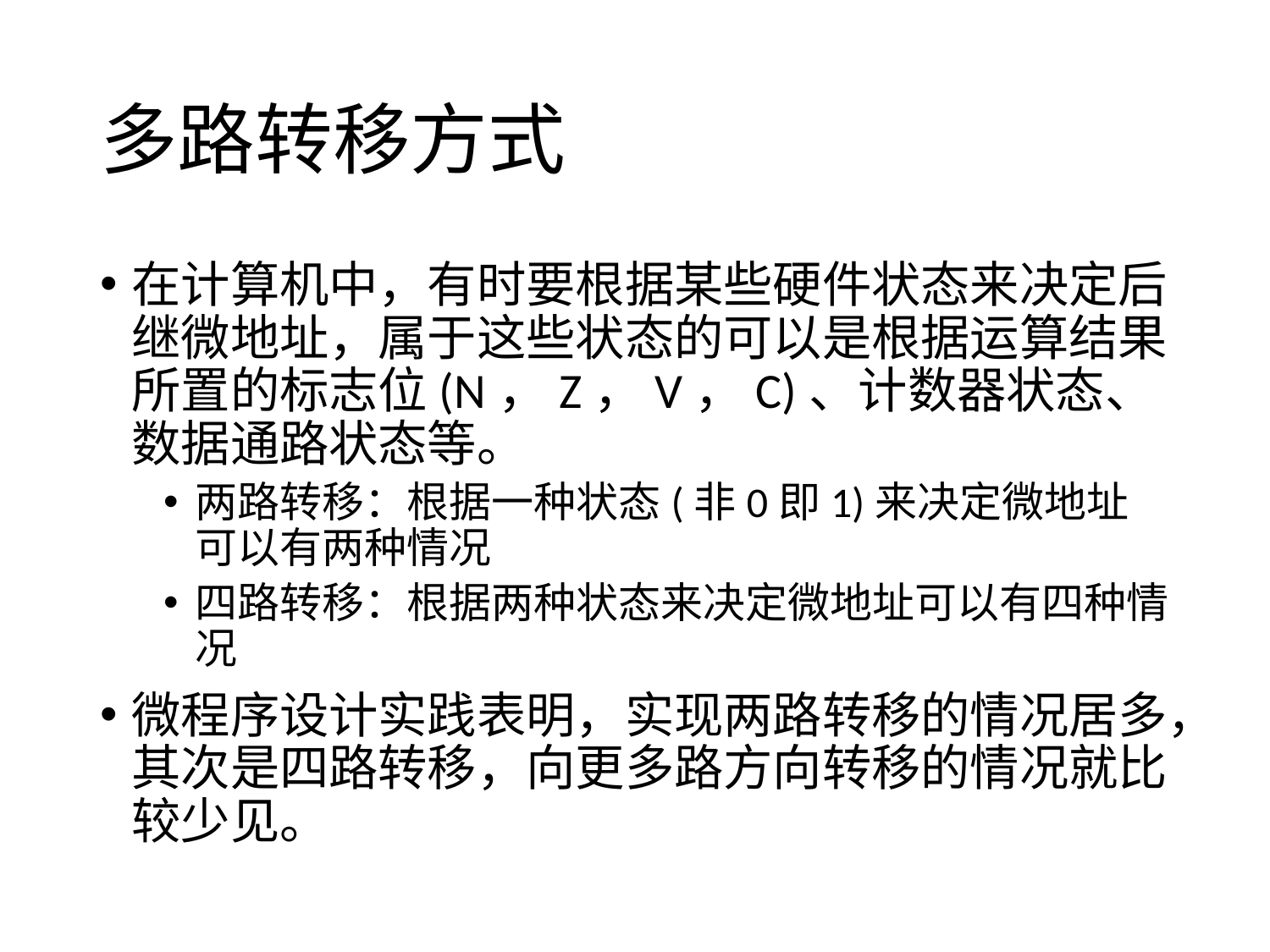

# 多路转移方式
在计算机中，有时要根据某些硬件状态来决定后继微地址，属于这些状态的可以是根据运算结果所置的标志位(N，Z，V，C)、计数器状态、数据通路状态等。
两路转移：根据一种状态(非0即1)来决定微地址可以有两种情况
四路转移：根据两种状态来决定微地址可以有四种情况
微程序设计实践表明，实现两路转移的情况居多，其次是四路转移，向更多路方向转移的情况就比较少见。